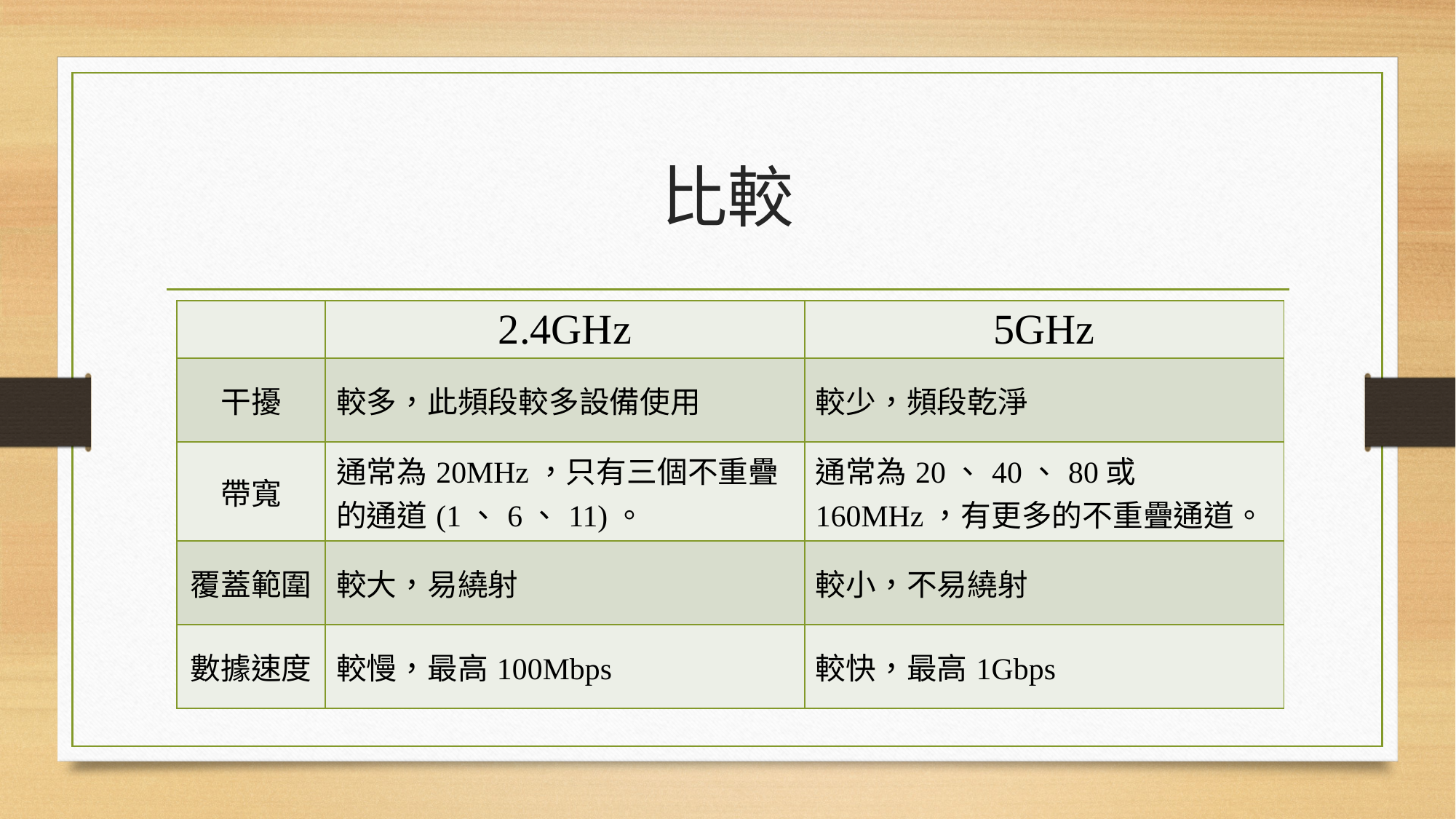

# 比較
|  | 2.4GHz | 5GHz |
| --- | --- | --- |
| 干擾 | 較多，此頻段較多設備使用 | 較少，頻段乾淨 |
| 帶寬 | 通常為20MHz，只有三個不重疊的通道(1、6、11)。 | 通常為20、40、80或160MHz，有更多的不重疊通道。 |
| 覆蓋範圍 | 較大，易繞射 | 較小，不易繞射 |
| 數據速度 | 較慢，最高100Mbps | 較快，最高1Gbps |